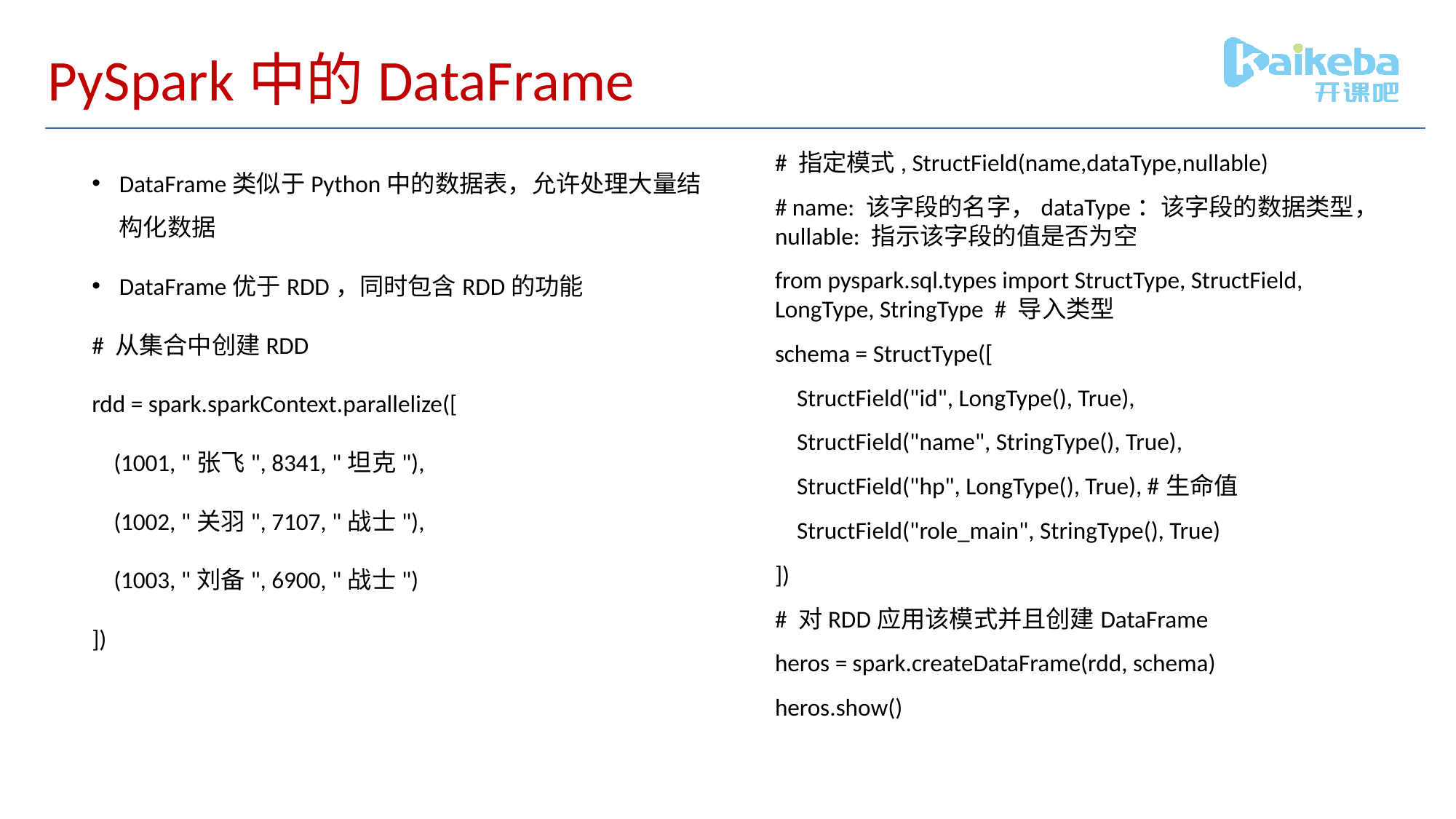

# PySpark中的DataFrame
# 指定模式, StructField(name,dataType,nullable)
# name: 该字段的名字，dataType：该字段的数据类型，nullable: 指示该字段的值是否为空
from pyspark.sql.types import StructType, StructField, LongType, StringType  # 导入类型
schema = StructType([
    StructField("id", LongType(), True),
    StructField("name", StringType(), True),
    StructField("hp", LongType(), True), #生命值
    StructField("role_main", StringType(), True)
])
# 对RDD应用该模式并且创建DataFrame
heros = spark.createDataFrame(rdd, schema)
heros.show()
DataFrame类似于Python中的数据表，允许处理大量结构化数据
DataFrame优于RDD，同时包含RDD的功能
# 从集合中创建RDD
rdd = spark.sparkContext.parallelize([
    (1001, "张飞", 8341, "坦克"),
    (1002, "关羽", 7107, "战士"),
    (1003, "刘备", 6900, "战士")
])